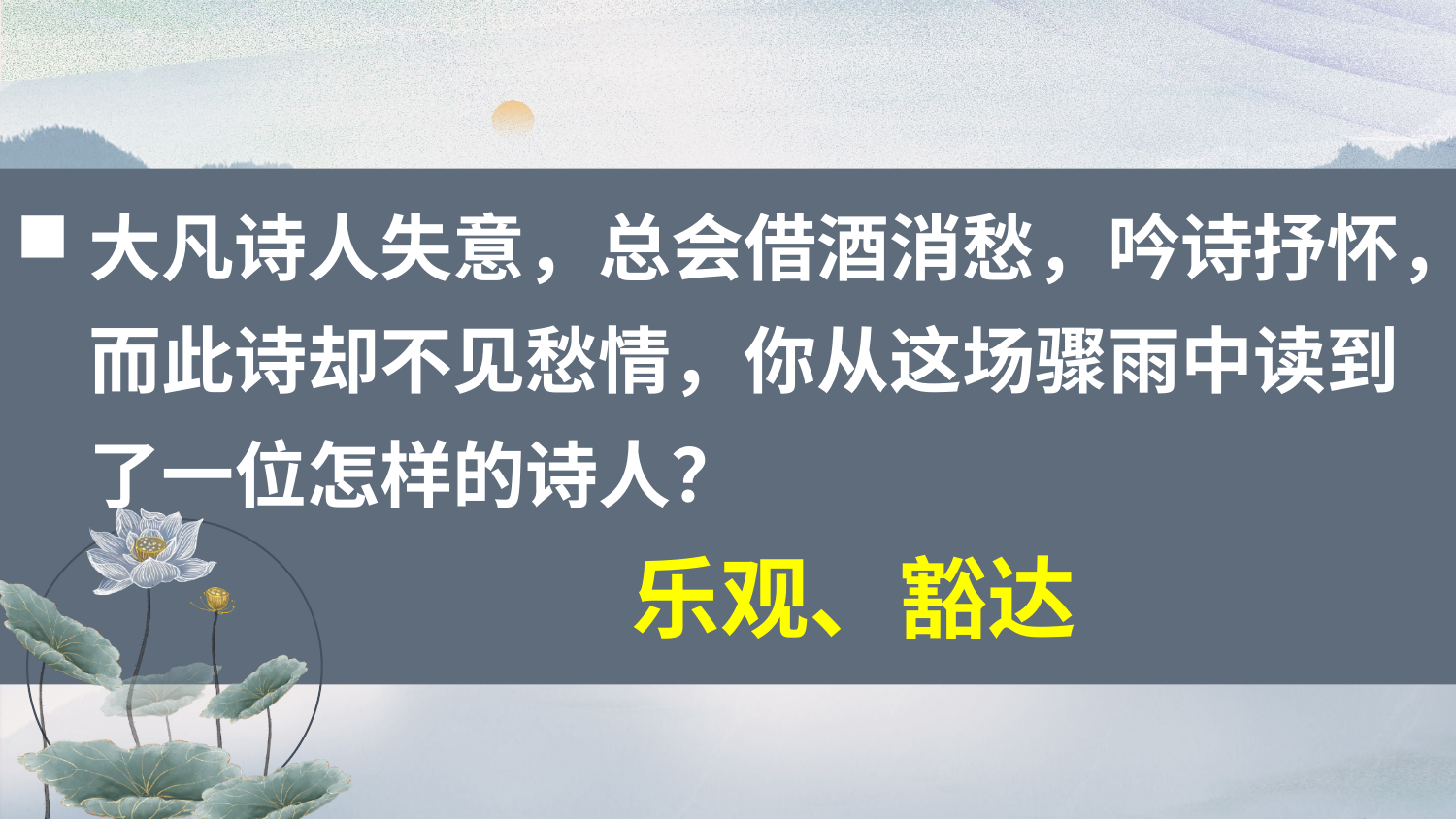

大凡诗人失意，总会借酒消愁，吟诗抒怀，而此诗却不见愁情，你从这场骤雨中读到了一位怎样的诗人？
乐观、豁达